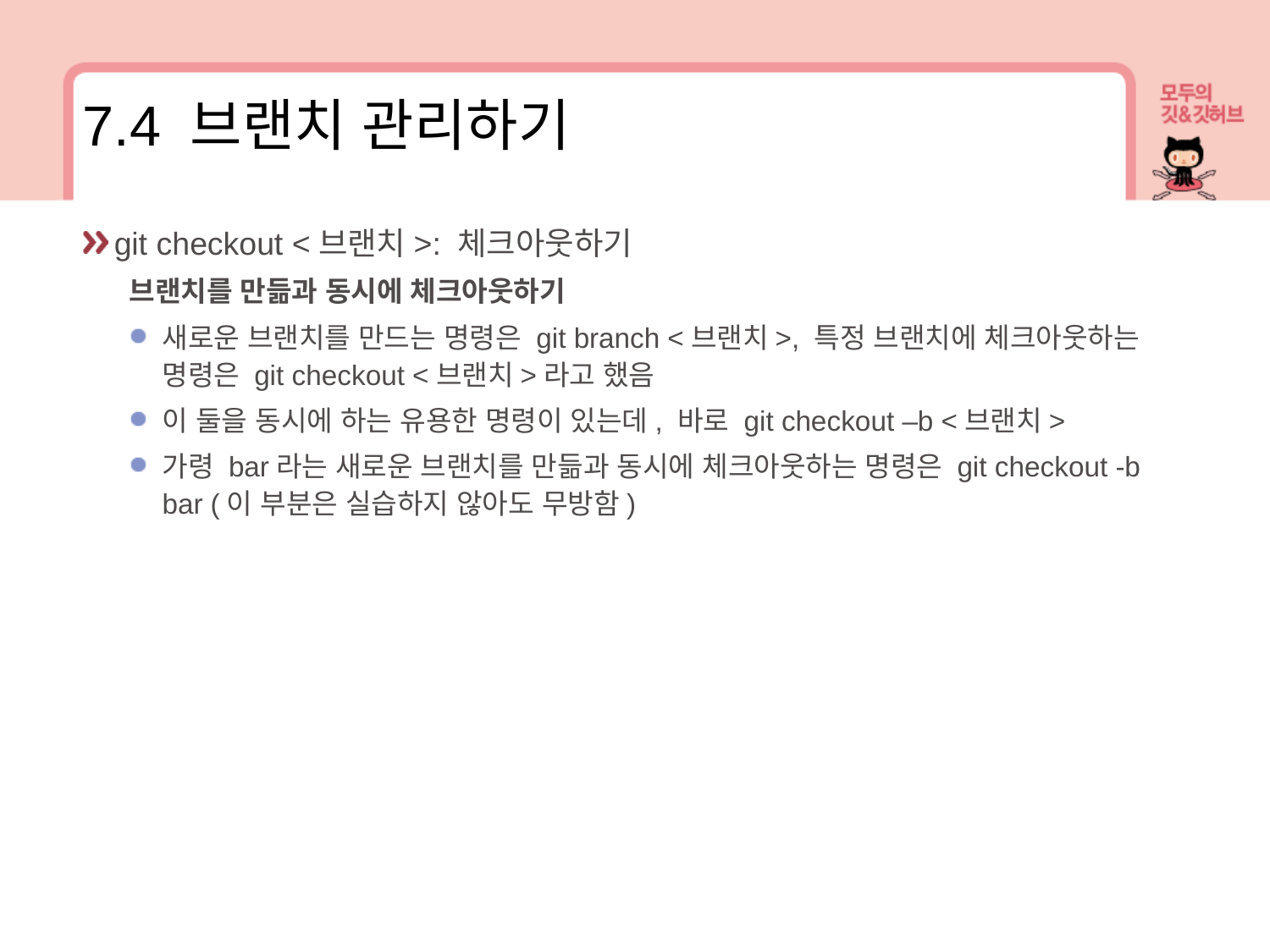

7.4 브랜치 관리하기
git checkout <브랜치>: 체크아웃하기
브랜치를 만듦과 동시에 체크아웃하기
새로운 브랜치를 만드는 명령은 git branch <브랜치>, 특정 브랜치에 체크아웃하는 명령은 git checkout <브랜치>라고 했음
이 둘을 동시에 하는 유용한 명령이 있는데, 바로 git checkout –b <브랜치>
가령 bar라는 새로운 브랜치를 만듦과 동시에 체크아웃하는 명령은 git checkout -b bar (이 부분은 실습하지 않아도 무방함)